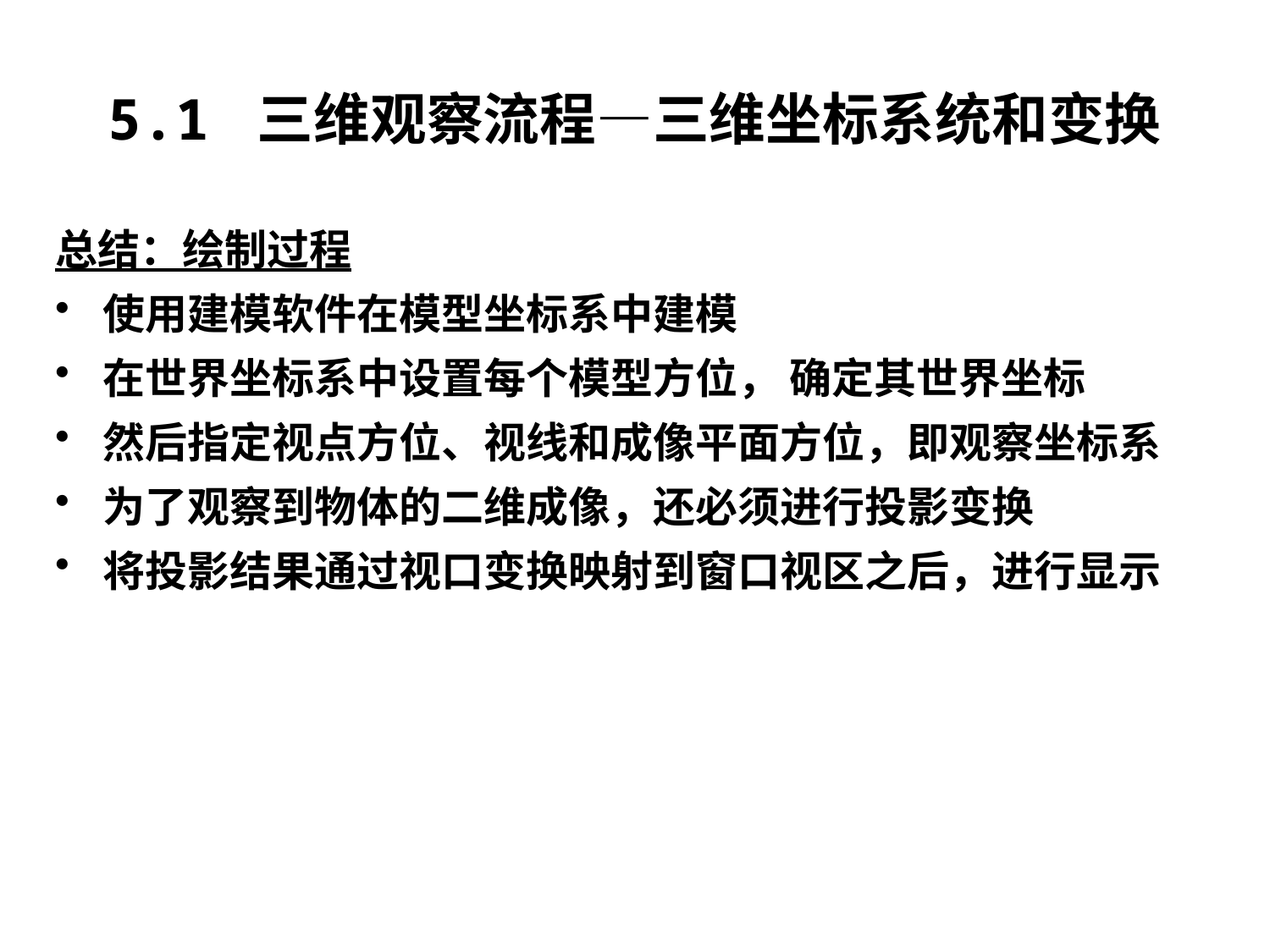

5.1 三维观察流程—三维坐标系统和变换
总结：绘制过程
使用建模软件在模型坐标系中建模
在世界坐标系中设置每个模型方位， 确定其世界坐标
然后指定视点方位、视线和成像平面方位，即观察坐标系
为了观察到物体的二维成像，还必须进行投影变换
将投影结果通过视口变换映射到窗口视区之后，进行显示